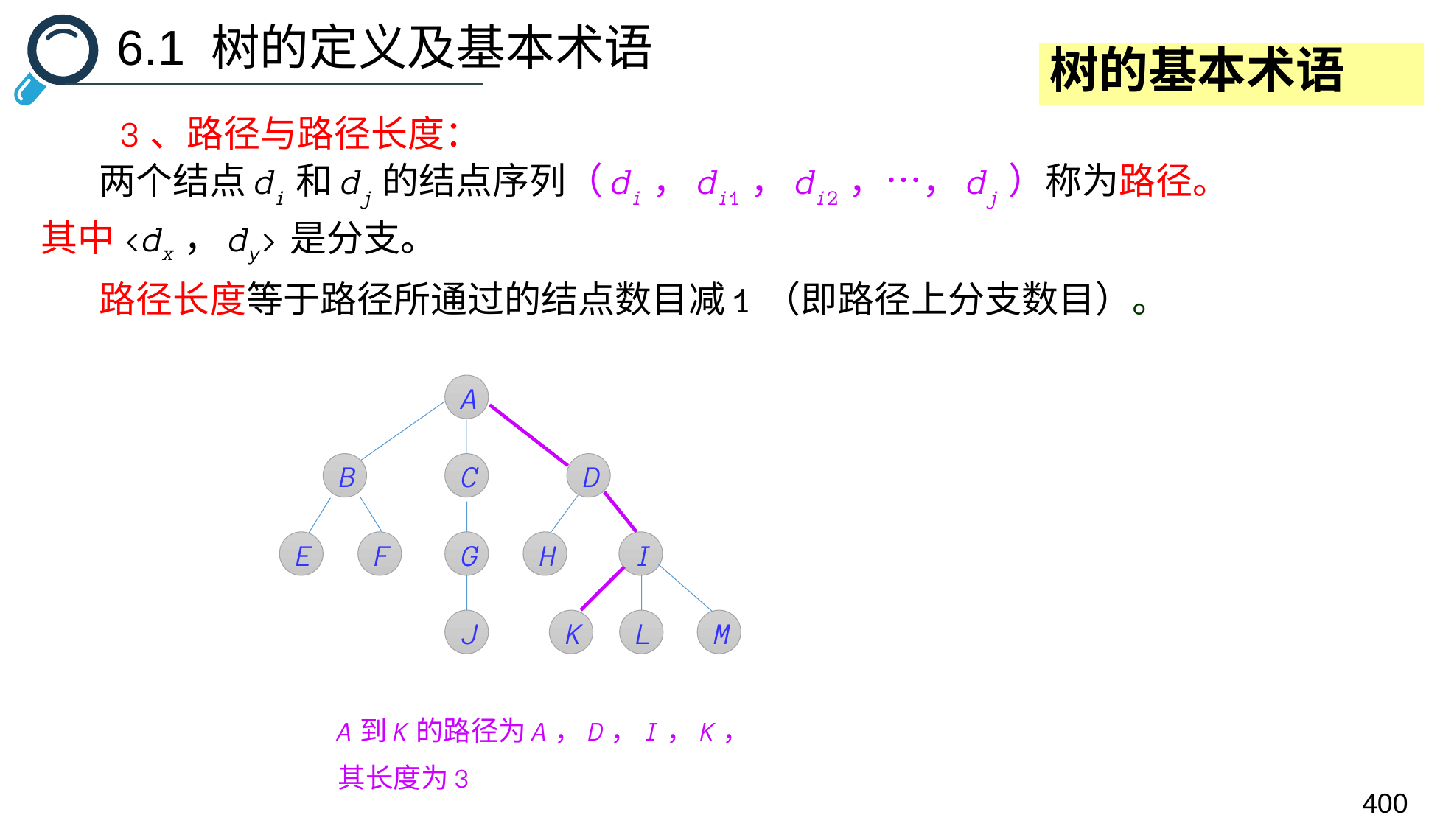

6.1 树的定义及基本术语
树的基本术语
    3、路径与路径长度：
      两个结点di和dj的结点序列（di，di1，di2，…，dj）称为路径。
其中<dx，dy>是分支。
      路径长度等于路径所通过的结点数目减1（即路径上分支数目）。
A

B
C
D

E
F
G
H
I

J
K
L
M
A到K的路径为A，D，I，K，
其长度为3
400